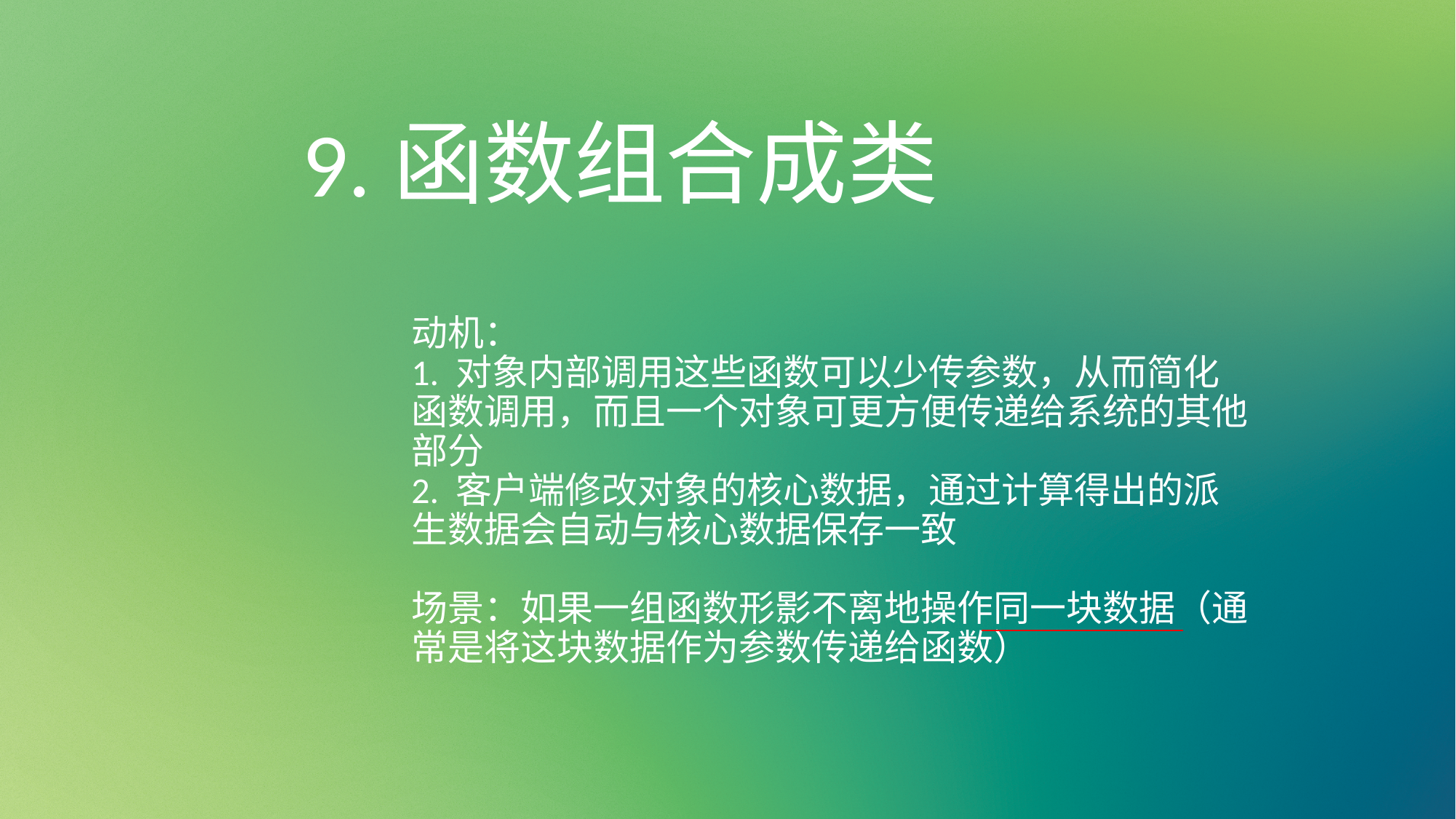

# 9.函数组合成类 动机： 1. 对象内部调用这些函数可以少传参数，从而简化函数调用，而且一个对象可更方便传递给系统的其他部分 2. 客户端修改对象的核心数据，通过计算得出的派生数据会自动与核心数据保存一致 场景：如果一组函数形影不离地操作同一块数据（通常是将这块数据作为参数传递给函数）